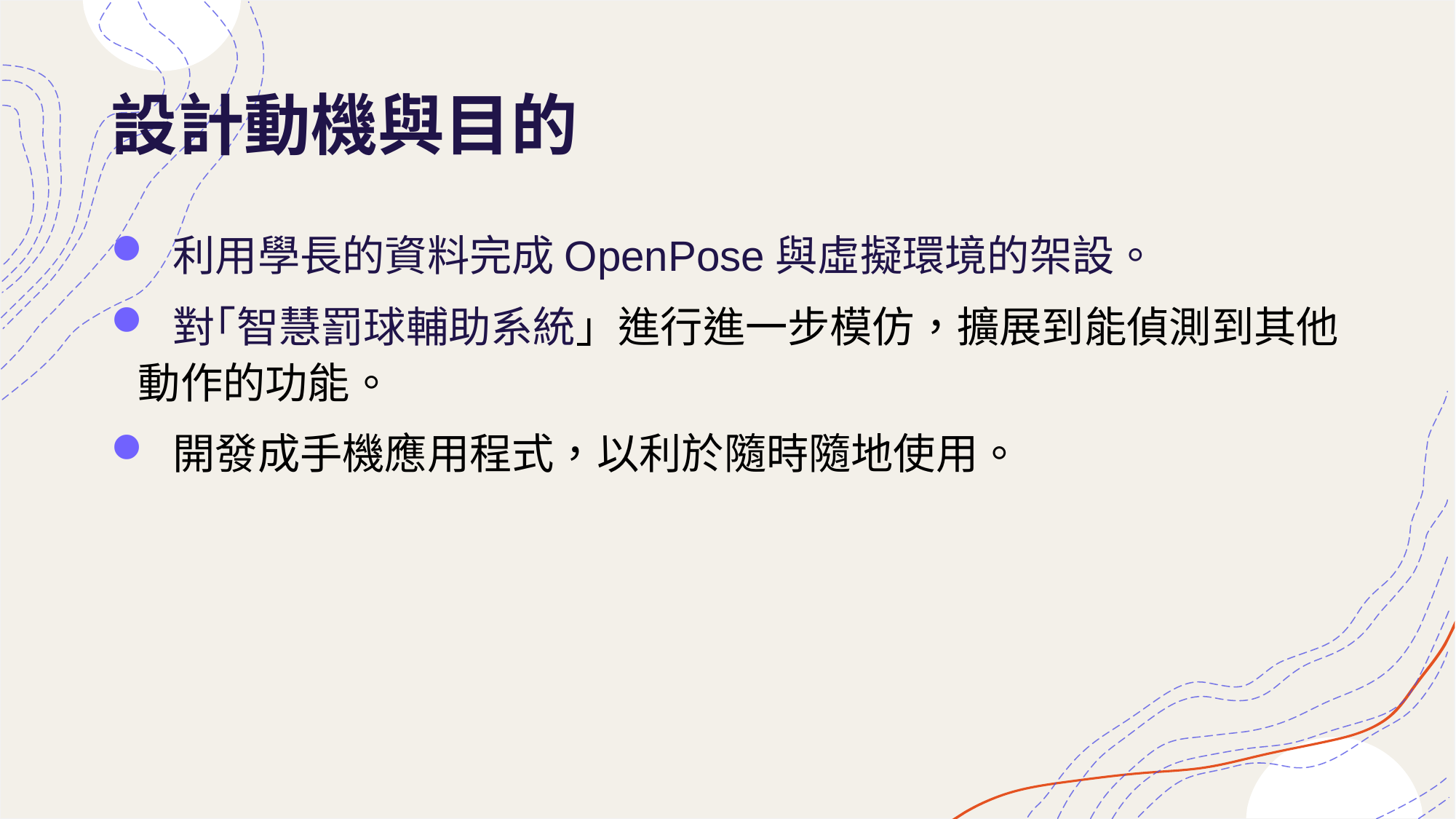

# 設計動機與目的
 利用學長的資料完成OpenPose與虛擬環境的架設。
 對｢智慧罰球輔助系統」進行進一步模仿，擴展到能偵測到其他動作的功能。
 開發成手機應用程式，以利於隨時隨地使用。